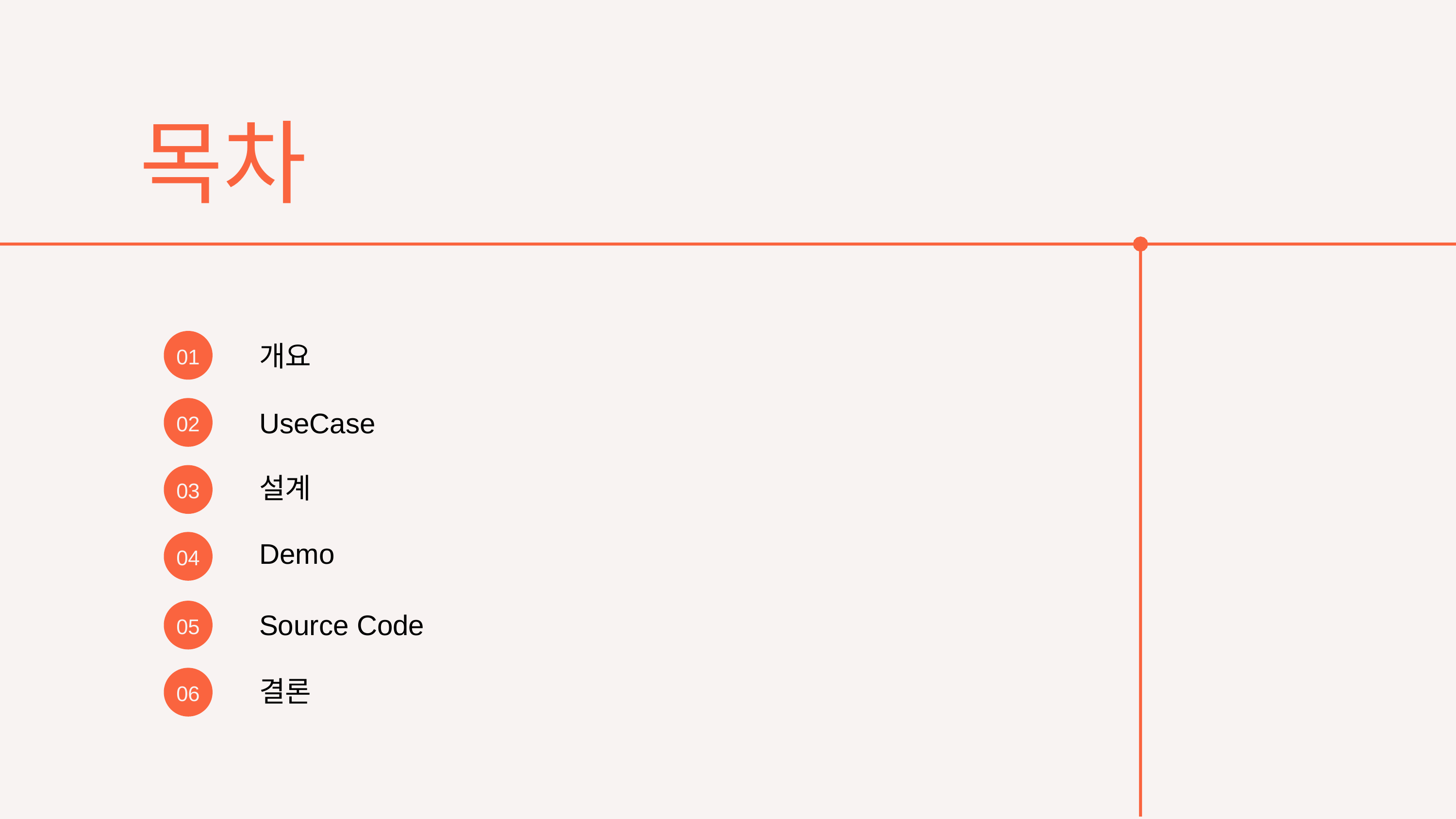

목차

01
개요

02
UseCase

03
설계

Demo

04

05
Source Code

06
결론